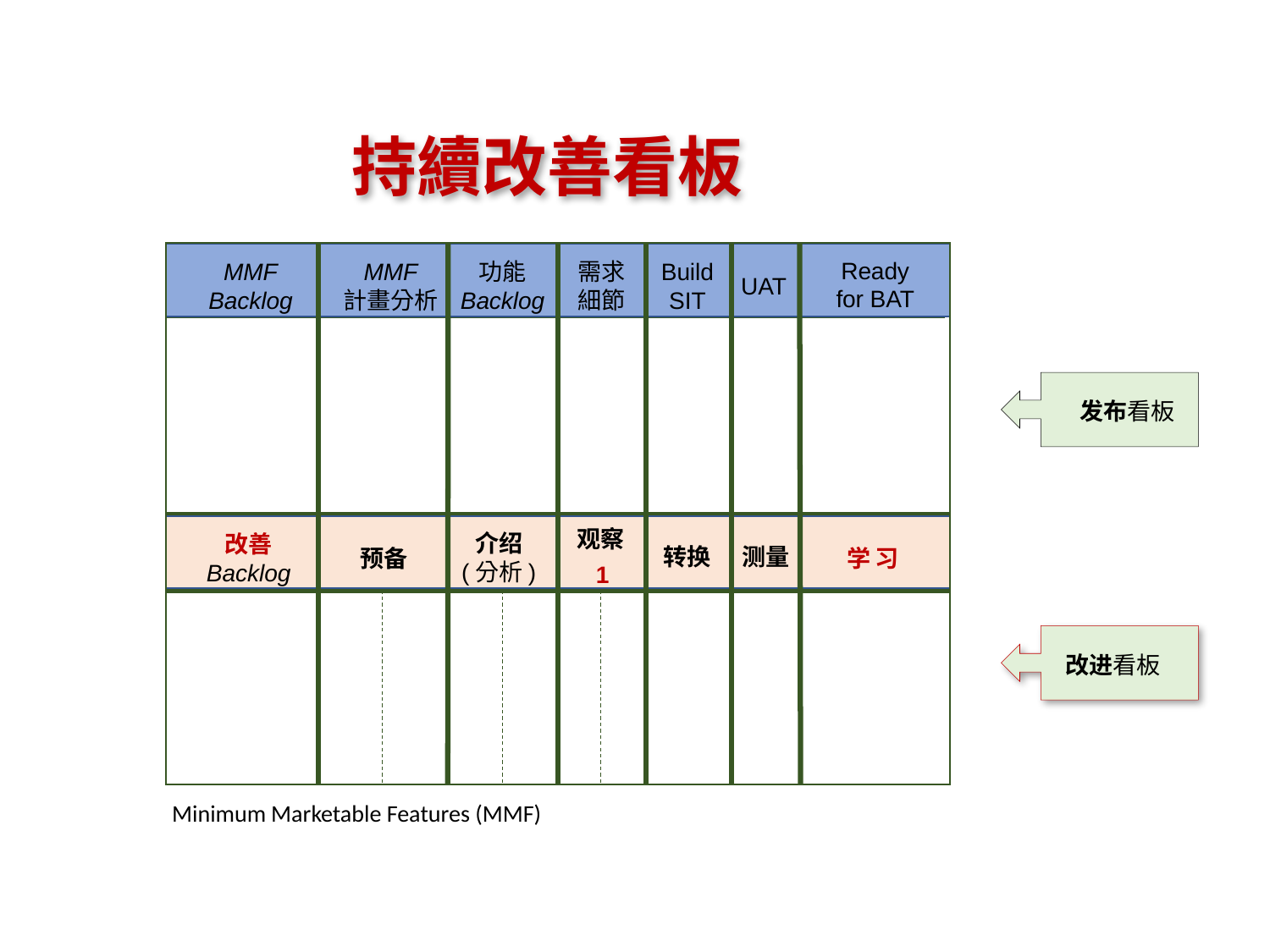

持續改善看板

Ready
for BAT
MMF
Backlog
MMF
計畫分析
功能
Backlog
需求
細節
Build
SIT
UAT

发布看板

观察
介绍
(分析)
改善
Backlog
转换
测量
预备
学习
1

改进看板
Minimum Marketable Features (MMF)